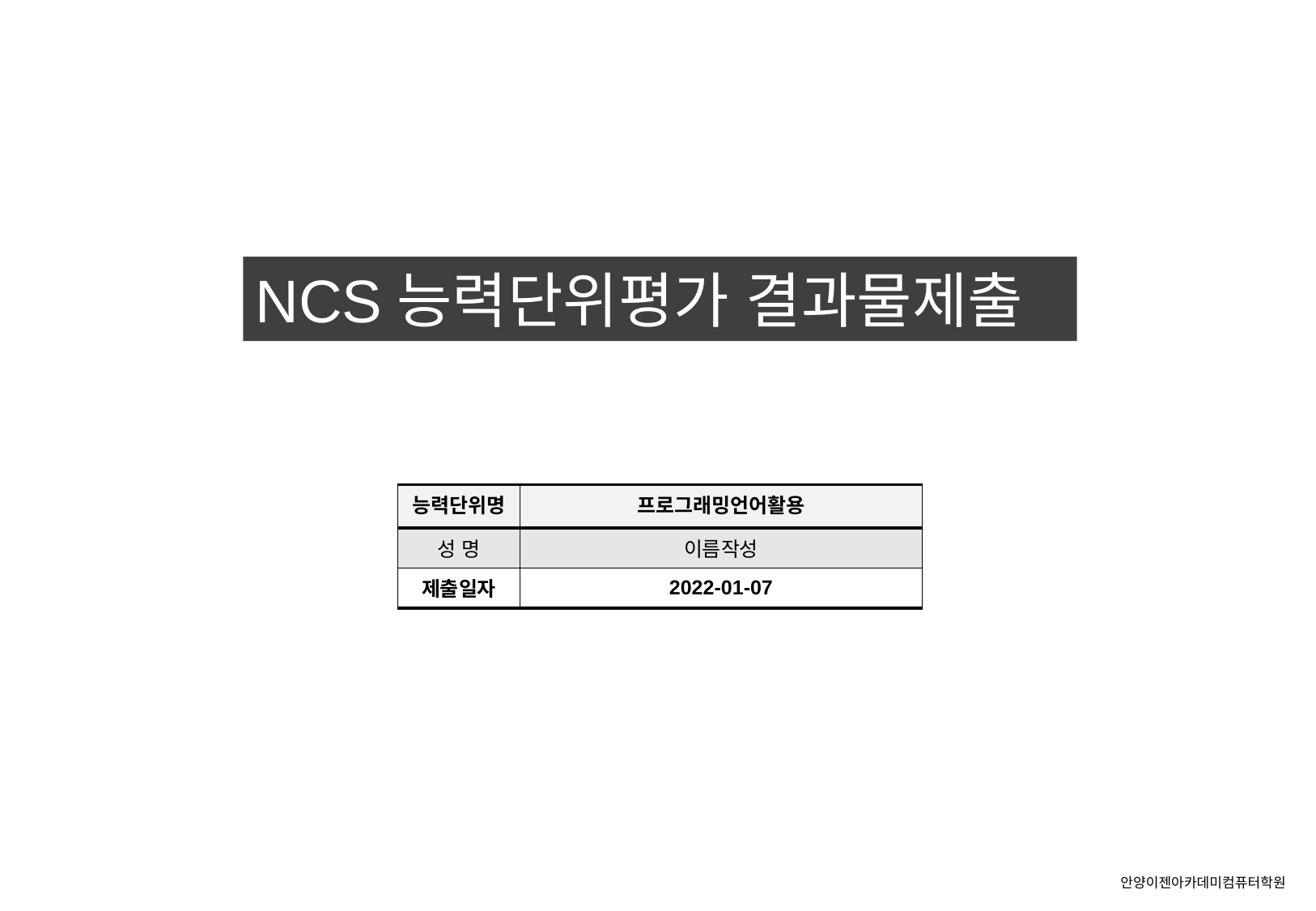

NCS능력단위평가 결과물제출
| 능력단위명 | 프로그래밍언어활용 |
| --- | --- |
| 성 명 | 이름작성 |
| 제출일자 | 2022-01-07 |
안양이젠아카데미컴퓨터학원